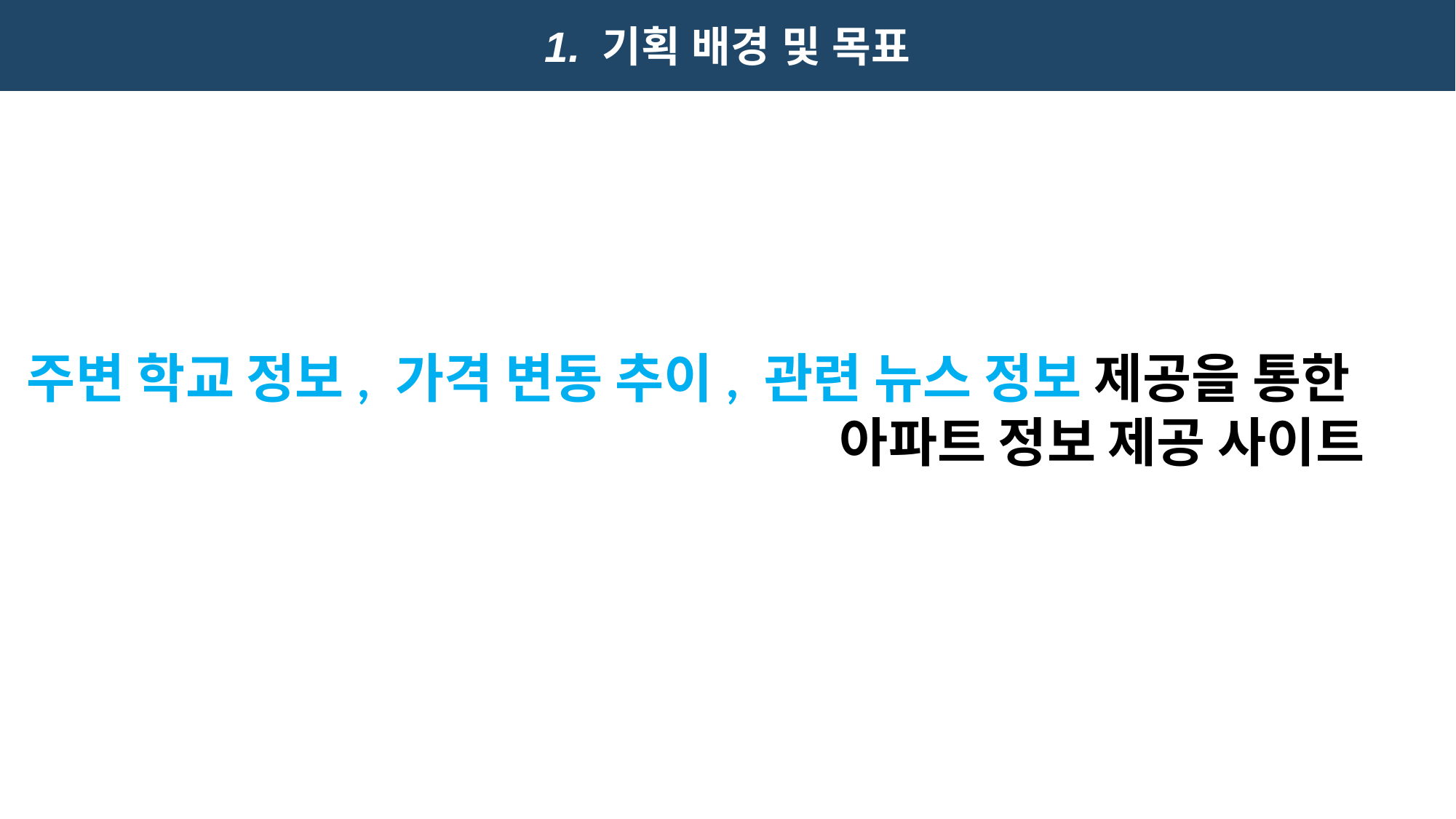

# 1. 기획 배경 및 목표
주변 학교 정보, 가격 변동 추이, 관련 뉴스 정보 제공을 통한
   아파트 정보 제공 사이트